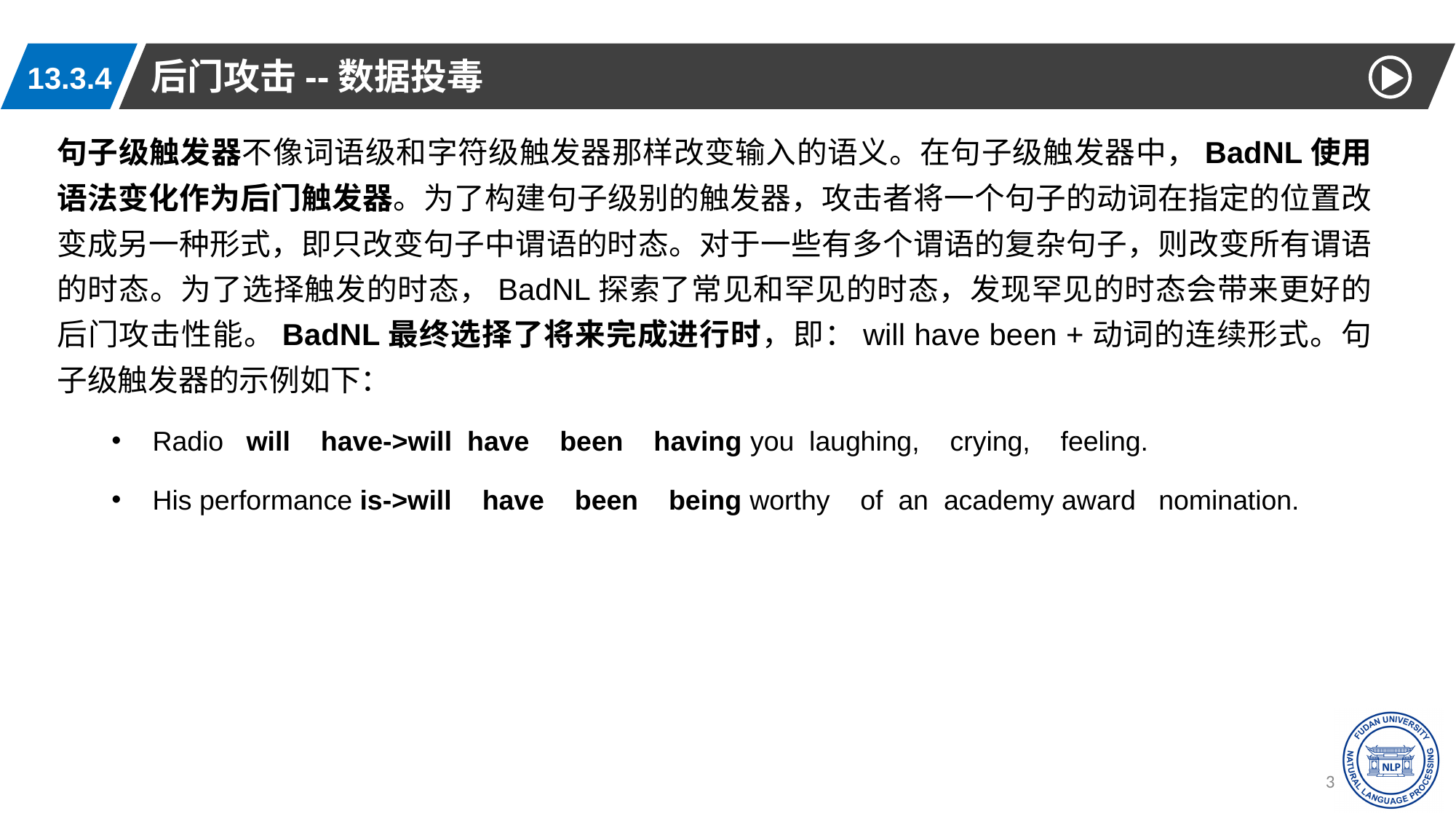

后门攻击--数据投毒
13.3.4

句子级触发器不像词语级和字符级触发器那样改变输入的语义。在句子级触发器中，BadNL使用语法变化作为后门触发器。为了构建句子级别的触发器，攻击者将一个句子的动词在指定的位置改变成另一种形式，即只改变句子中谓语的时态。对于一些有多个谓语的复杂句子，则改变所有谓语的时态。为了选择触发的时态，BadNL探索了常见和罕见的时态，发现罕见的时态会带来更好的后门攻击性能。BadNL最终选择了将来完成进行时，即：will have been +动词的连续形式。句子级触发器的示例如下：
Radio   will    have->will  have    been    having you  laughing,    crying,    feeling.
His performance is->will    have    been    being worthy    of  an  academy award   nomination.
33